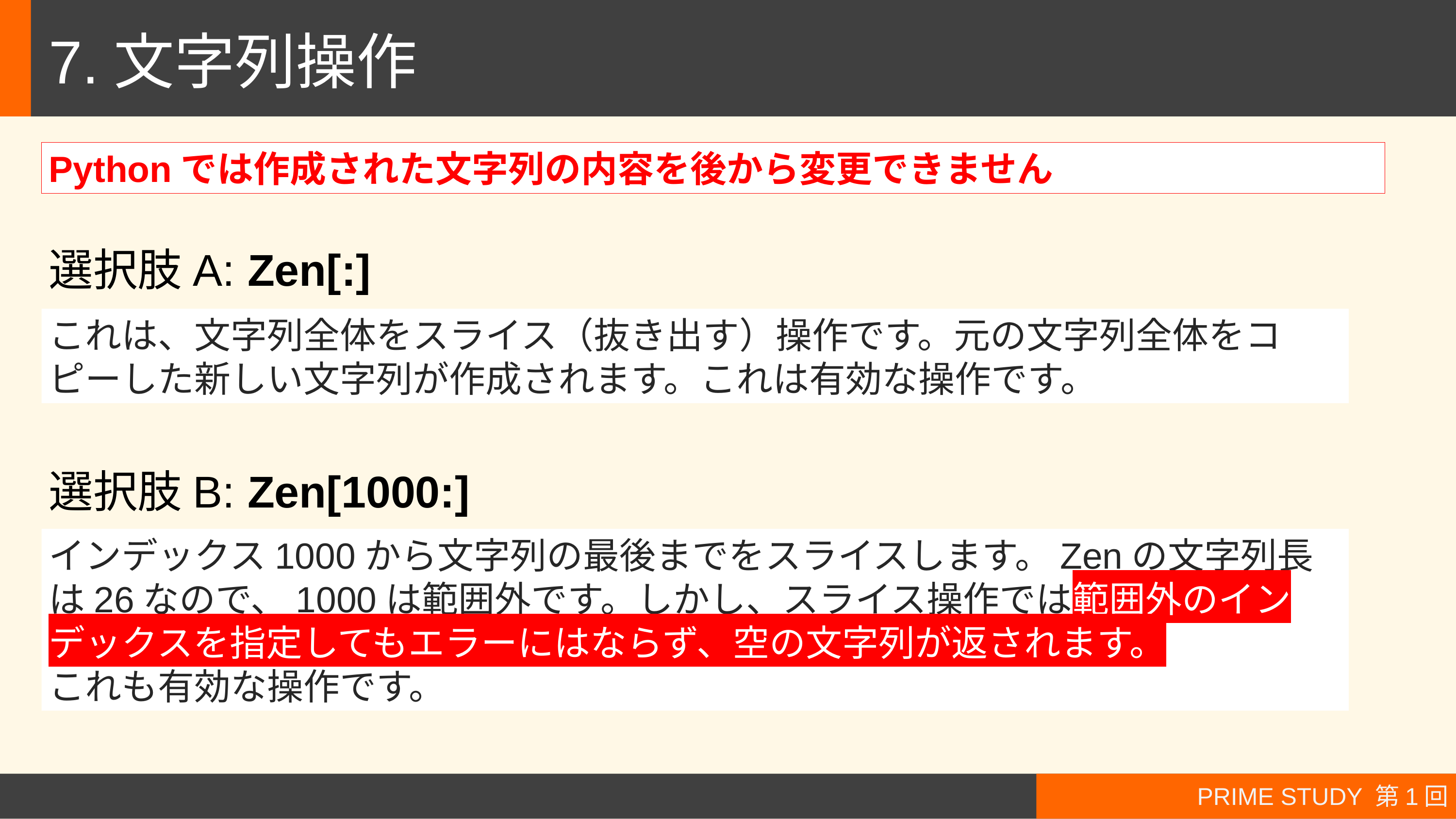

# 7.文字列操作
Pythonでは作成された文字列の内容を後から変更できません
選択肢A: Zen[:]
これは、文字列全体をスライス（抜き出す）操作です。元の文字列全体をコピーした新しい文字列が作成されます。これは有効な操作です。
選択肢B: Zen[1000:]
インデックス1000から文字列の最後までをスライスします。Zenの文字列長は26なので、1000は範囲外です。しかし、スライス操作では範囲外のインデックスを指定してもエラーにはならず、空の文字列が返されます。
これも有効な操作です。
PRIME STUDY 第1回